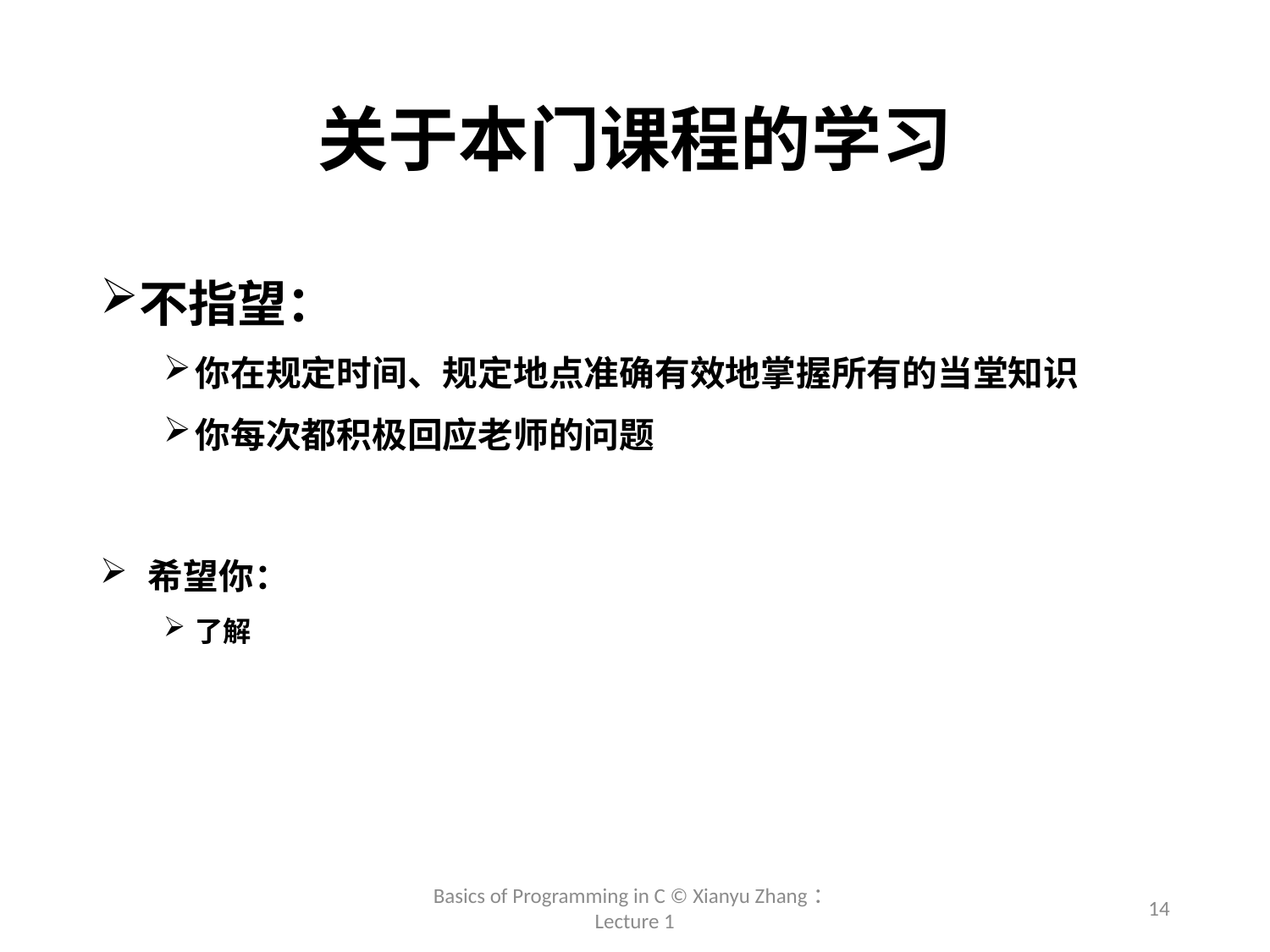

# 关于本门课程的学习
不指望：
你在规定时间、规定地点准确有效地掌握所有的当堂知识
你每次都积极回应老师的问题

 希望你：
了解
Basics of Programming in C © Xianyu Zhang：Lecture 1
14